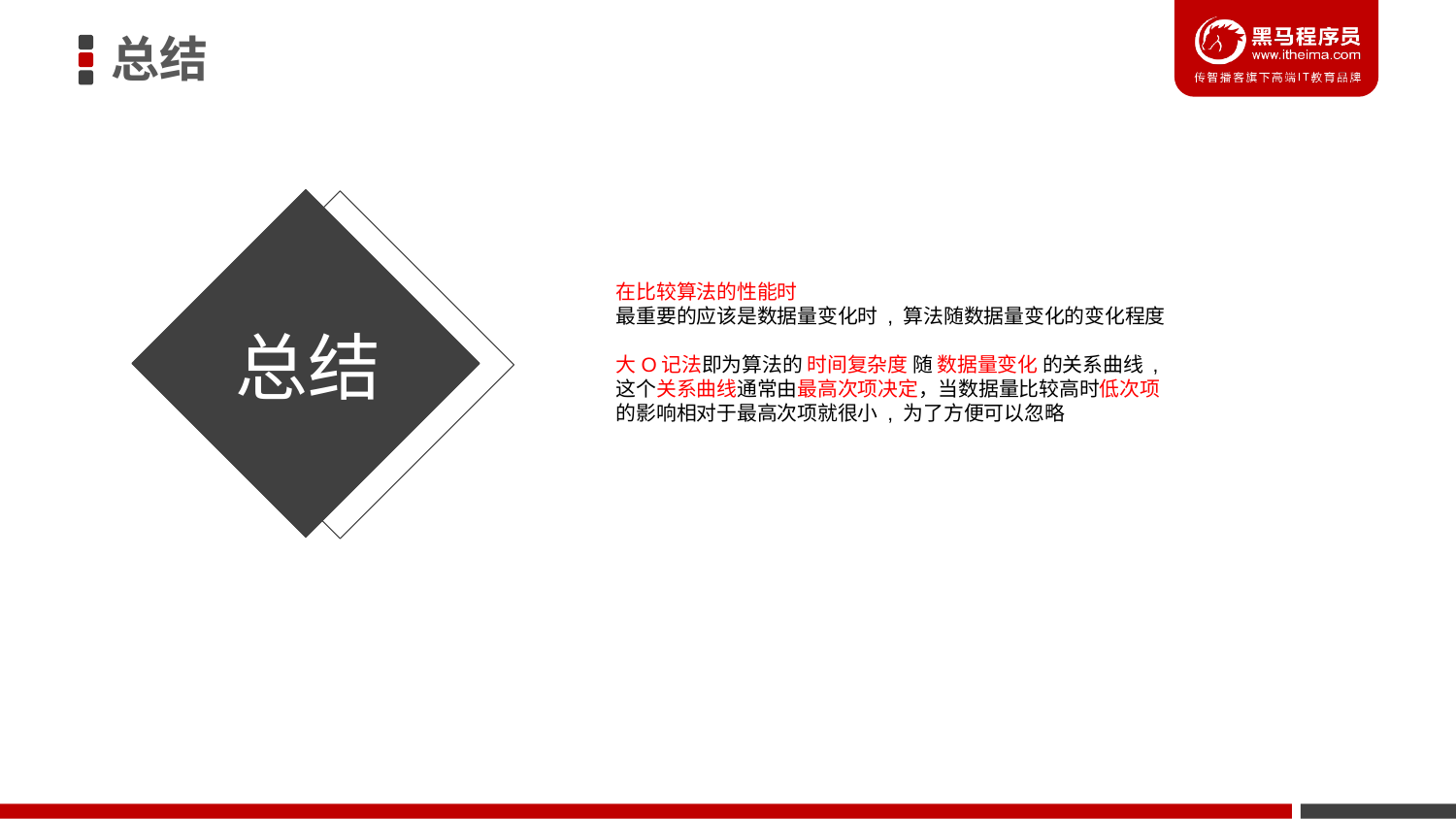

总结

在比较算法的性能时
最重要的应该是数据量变化时 , 算法随数据量变化的变化程度

大O记法即为算法的 时间复杂度 随 数据量变化 的关系曲线 ,
这个关系曲线通常由最高次项决定，当数据量比较高时低次项
的影响相对于最高次项就很小 , 为了方便可以忽略
总结